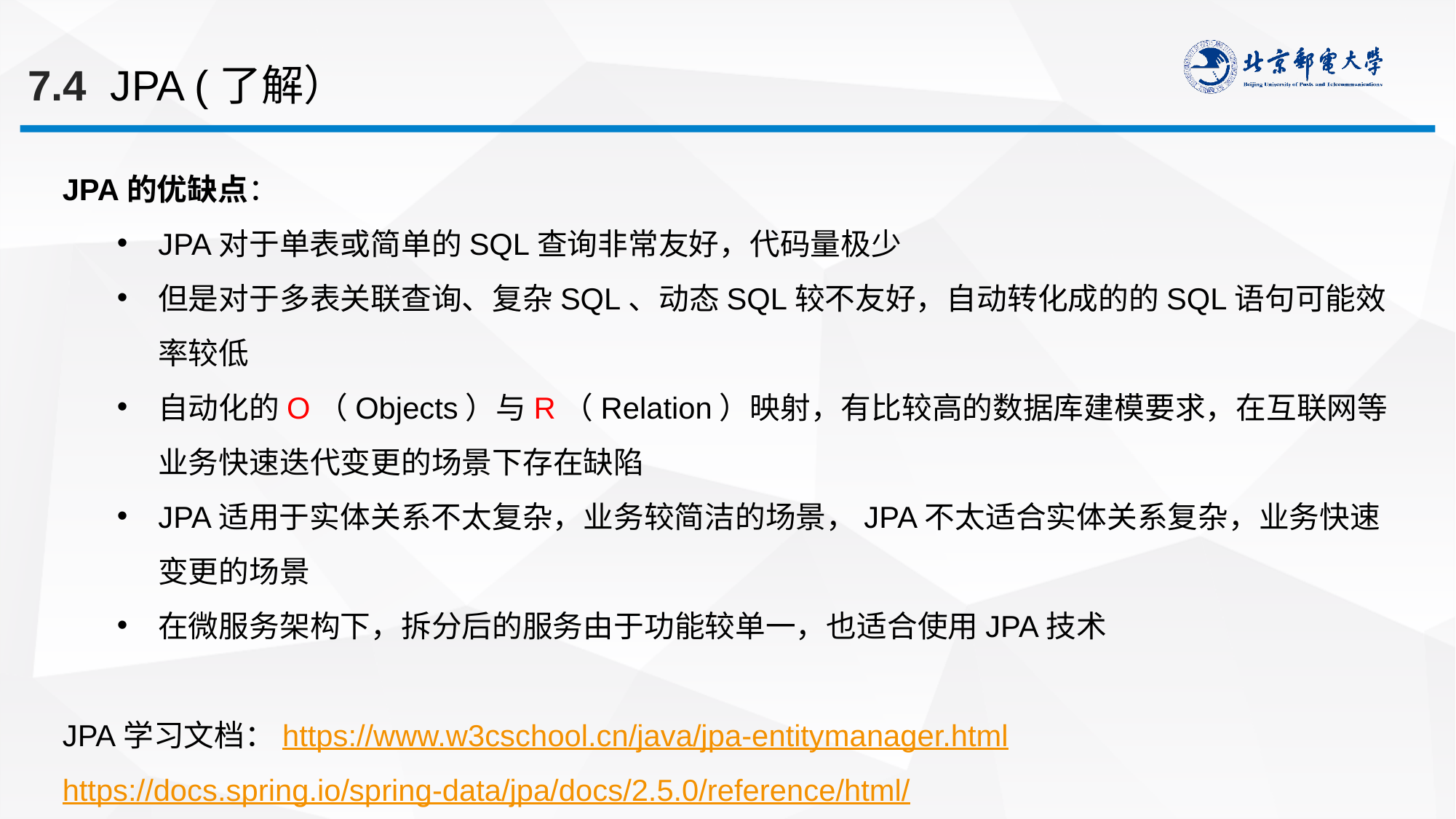

7.4  JPA (了解）

JPA的优缺点：
JPA对于单表或简单的SQL查询非常友好，代码量极少
但是对于多表关联查询、复杂SQL、动态SQL较不友好，自动转化成的的SQL语句可能效率较低
自动化的O（Objects）与R（Relation）映射，有比较高的数据库建模要求，在互联网等业务快速迭代变更的场景下存在缺陷
JPA适用于实体关系不太复杂，业务较简洁的场景，JPA不太适合实体关系复杂，业务快速变更的场景
在微服务架构下，拆分后的服务由于功能较单一，也适合使用JPA技术

JPA学习文档：https://www.w3cschool.cn/java/jpa-entitymanager.html
https://docs.spring.io/spring-data/jpa/docs/2.5.0/reference/html/